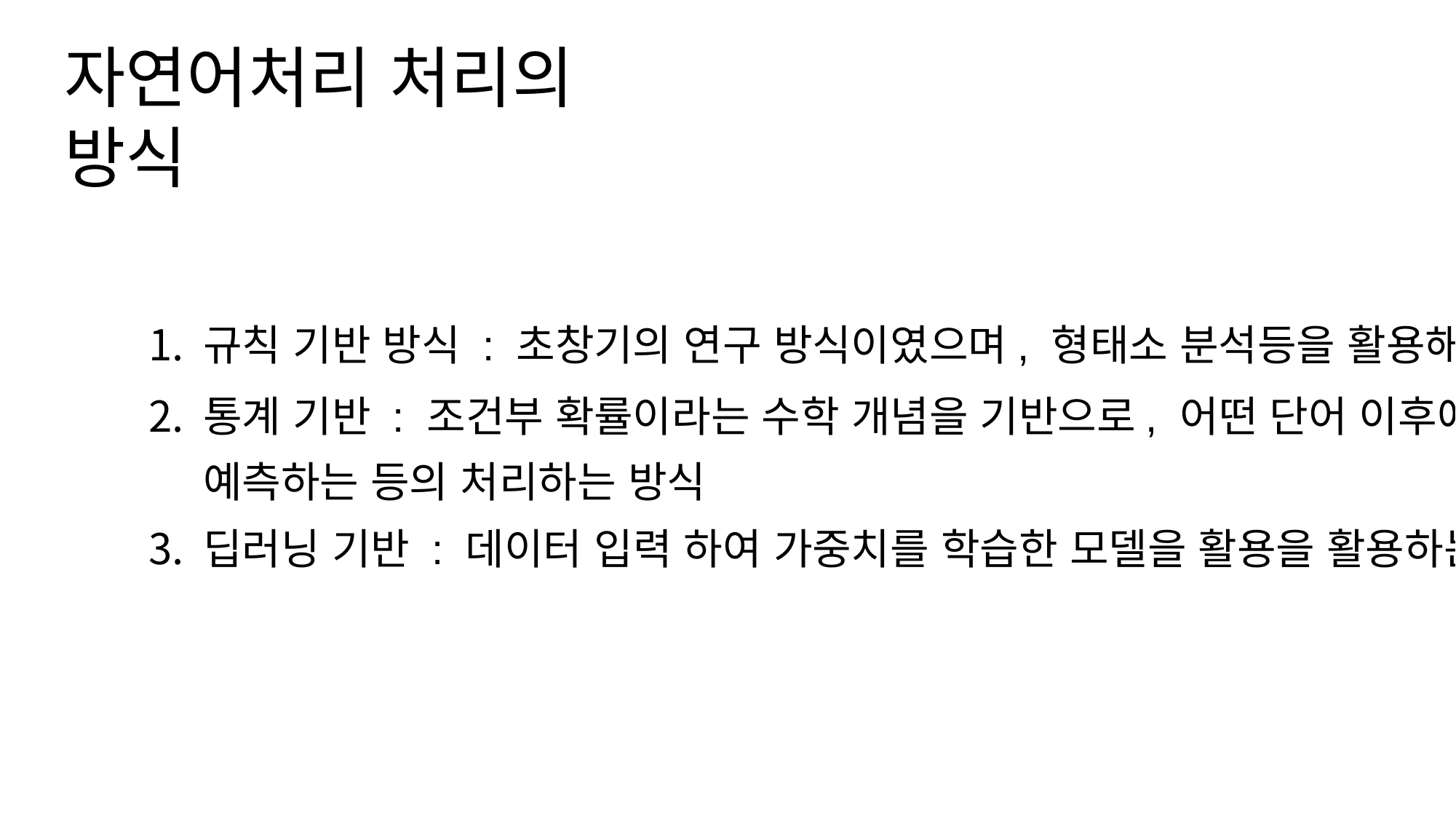

# 자연어처리 처리의 방식
규칙 기반 방식 : 초창기의 연구 방식이였으며, 형태소 분석등을 활용해 의미를  분석
통계 기반 : 조건부 확률이라는 수학 개념을 기반으로, 어떤 단어 이후에 등장  할 단어를 예측하는 등의 처리하는 방식
딥러닝 기반 : 데이터 입력 하여 가중치를 학습한 모델을 활용을 활용하는 방식